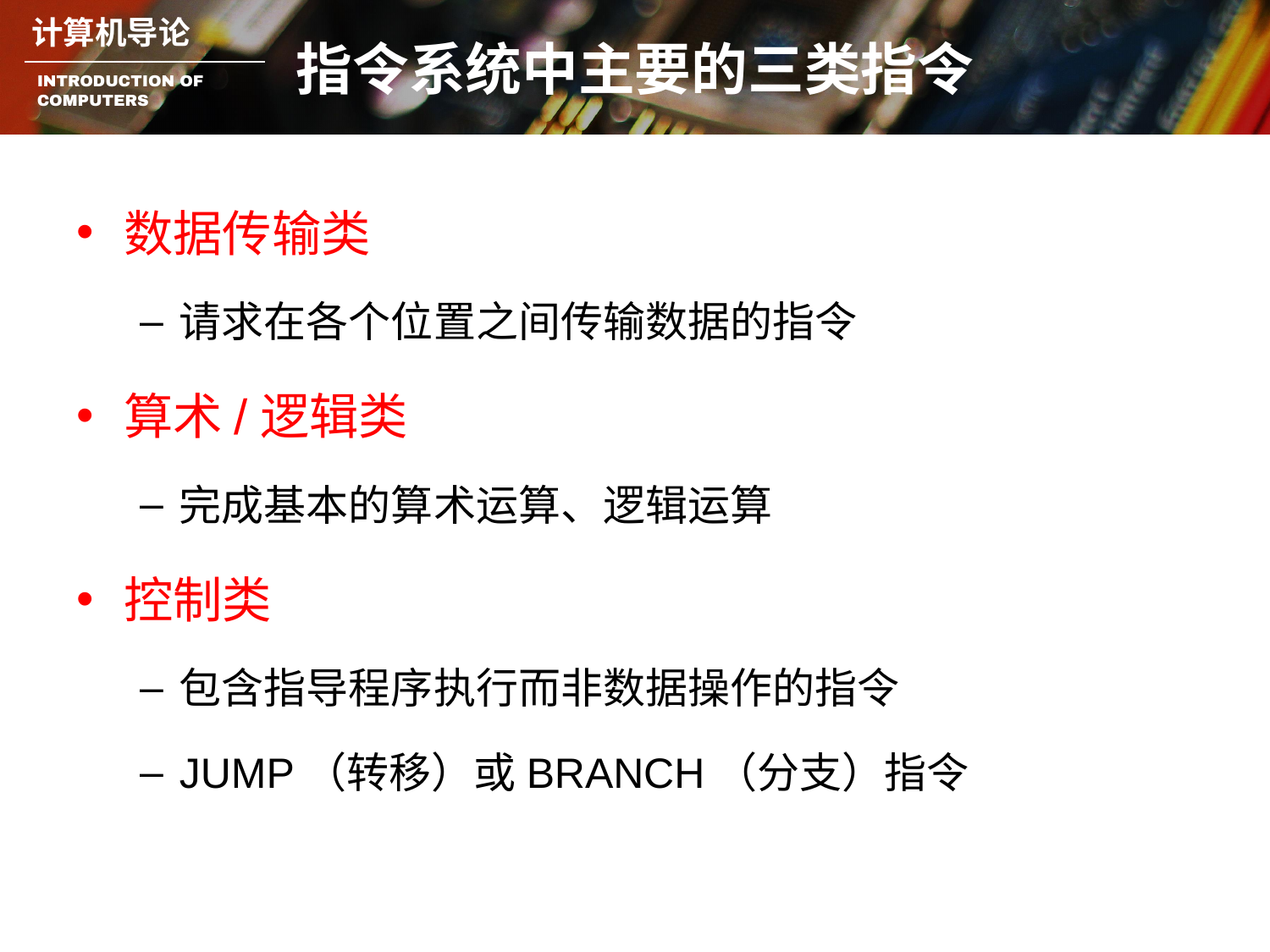

# 指令系统中主要的三类指令
数据传输类
请求在各个位置之间传输数据的指令
算术/逻辑类
完成基本的算术运算、逻辑运算
控制类
包含指导程序执行而非数据操作的指令
JUMP（转移）或BRANCH（分支）指令